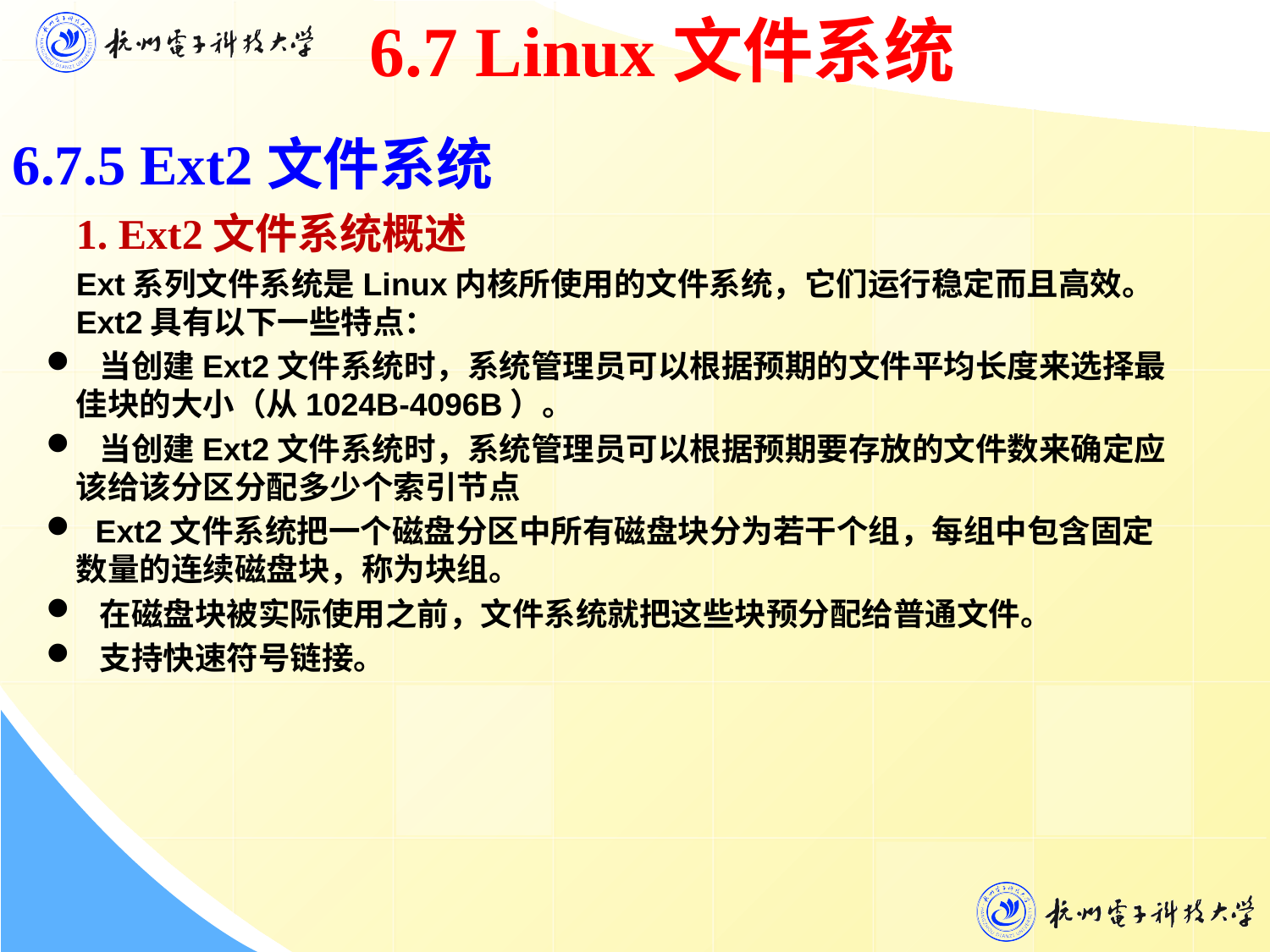

6.7 Linux文件系统
6.7.5 Ext2文件系统
      1. Ext2文件系统概述
Ext系列文件系统是Linux内核所使用的文件系统，它们运行稳定而且高效。Ext2具有以下一些特点：
  当创建Ext2文件系统时，系统管理员可以根据预期的文件平均长度来选择最佳块的大小（从1024B-4096B）。
  当创建Ext2文件系统时，系统管理员可以根据预期要存放的文件数来确定应该给该分区分配多少个索引节点
  Ext2文件系统把一个磁盘分区中所有磁盘块分为若干个组，每组中包含固定数量的连续磁盘块，称为块组。
  在磁盘块被实际使用之前，文件系统就把这些块预分配给普通文件。
  支持快速符号链接。